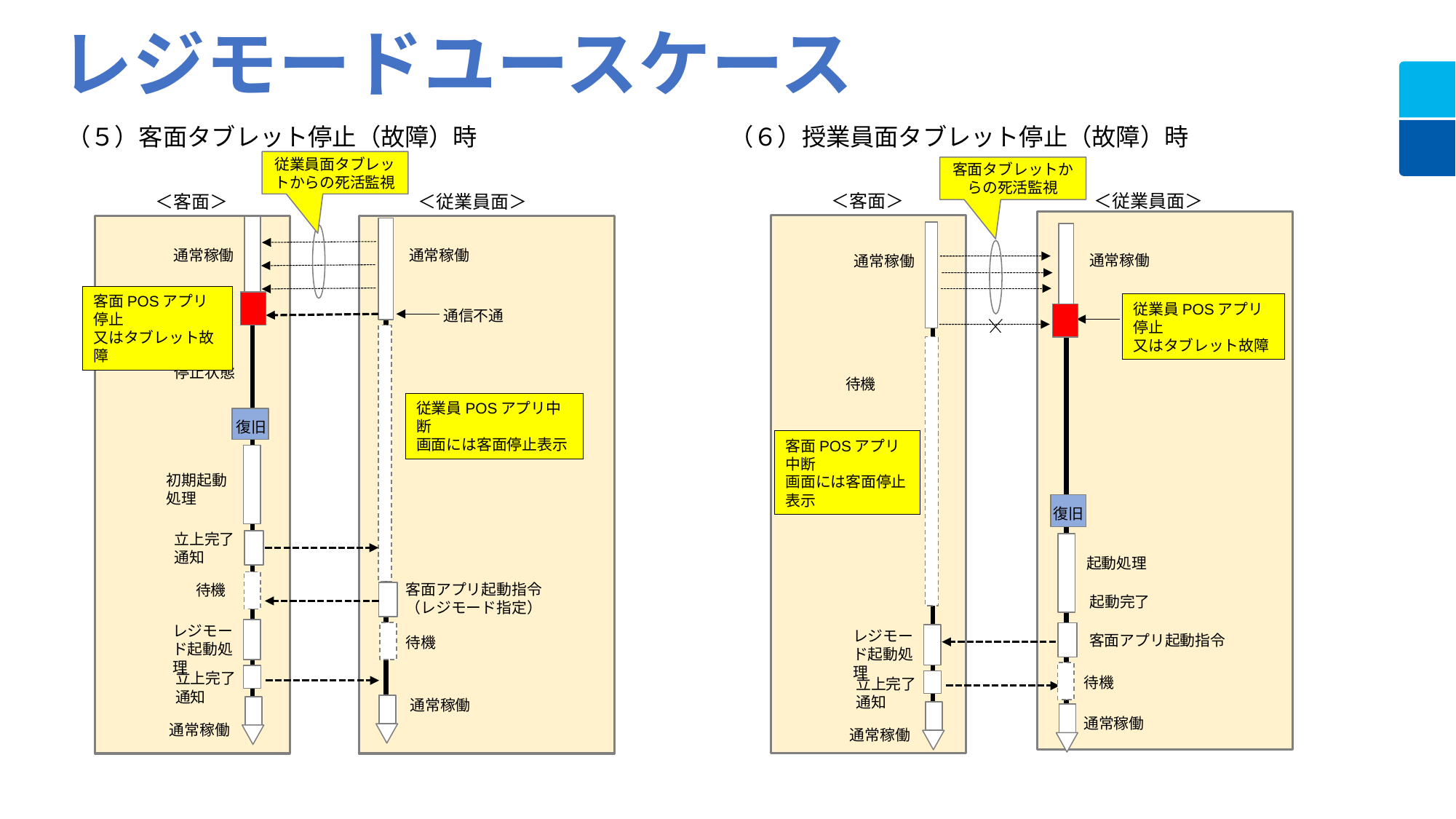

レジモードユースケース
（５）客面タブレット停止（故障）時
（６）授業員面タブレット停止（故障）時
従業員面タブレットからの死活監視
客面タブレットからの死活監視
＜従業員面＞
＜客面＞
＜従業員面＞
＜客面＞

通常稼働

通常稼働
通常稼働
通常稼働
客面POSアプリ停止
又はタブレット故障

従業員POSアプリ停止
又はタブレット故障
通信不通

停止状態
待機
従業員POSアプリ中断
画面には客面停止表示

復旧
客面POSアプリ中断
画面には客面停止表示

初期起動処理

復旧
立上完了通知

起動処理

客面アプリ起動指令
（レジモード指定）
待機

起動完了
レジモード起動処理

レジモード起動処理

客面アプリ起動指令
待機

立上完了通知

待機
立上完了通知

通常稼働

通常稼働
通常稼働
通常稼働